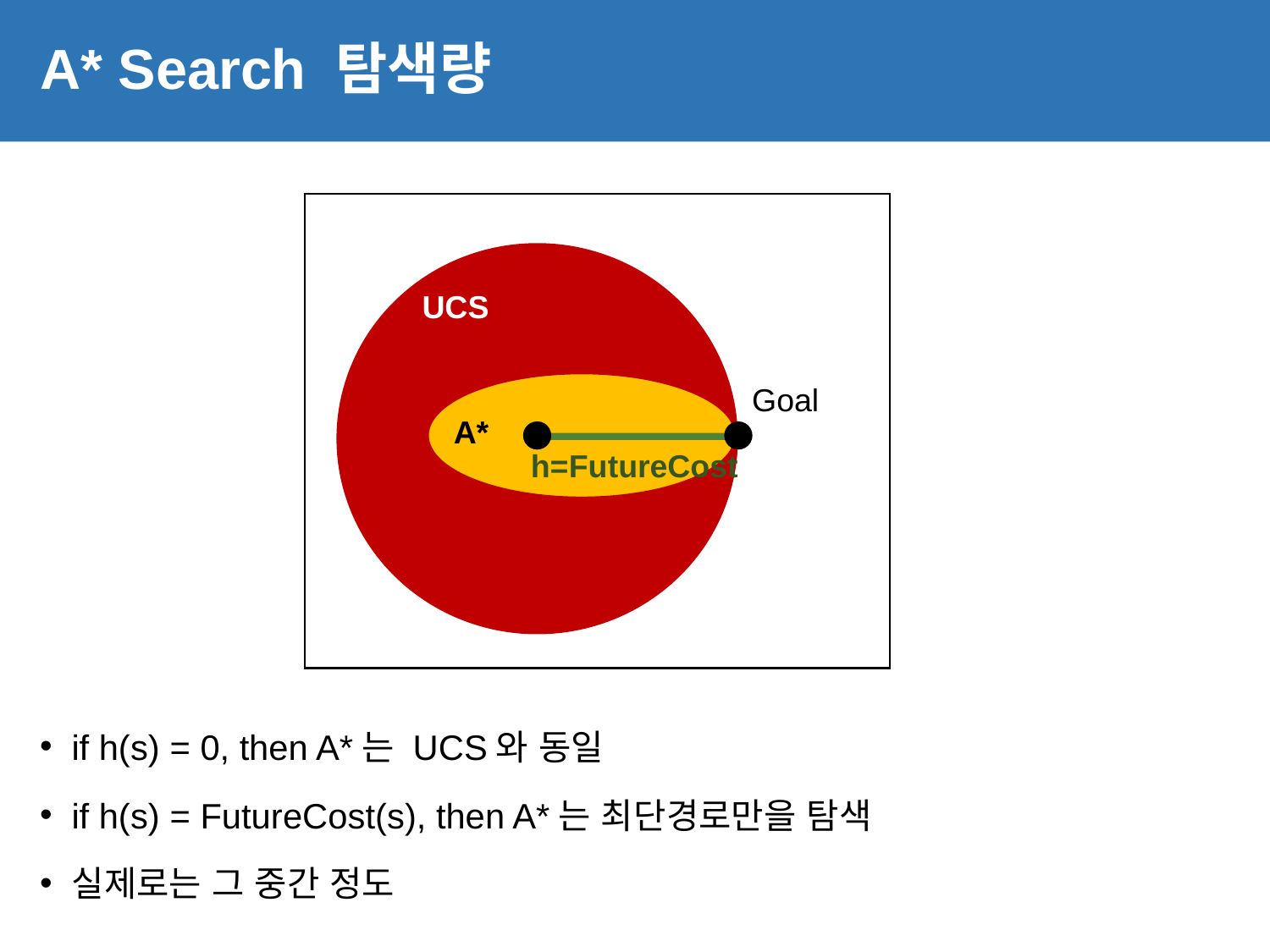

# A* Search 탐색량
75

UCS

Goal
A*

h=FutureCost
if h(s) = 0, then A*는 UCS와 동일
if h(s) = FutureCost(s), then A*는 최단경로만을 탐색
실제로는 그 중간 정도